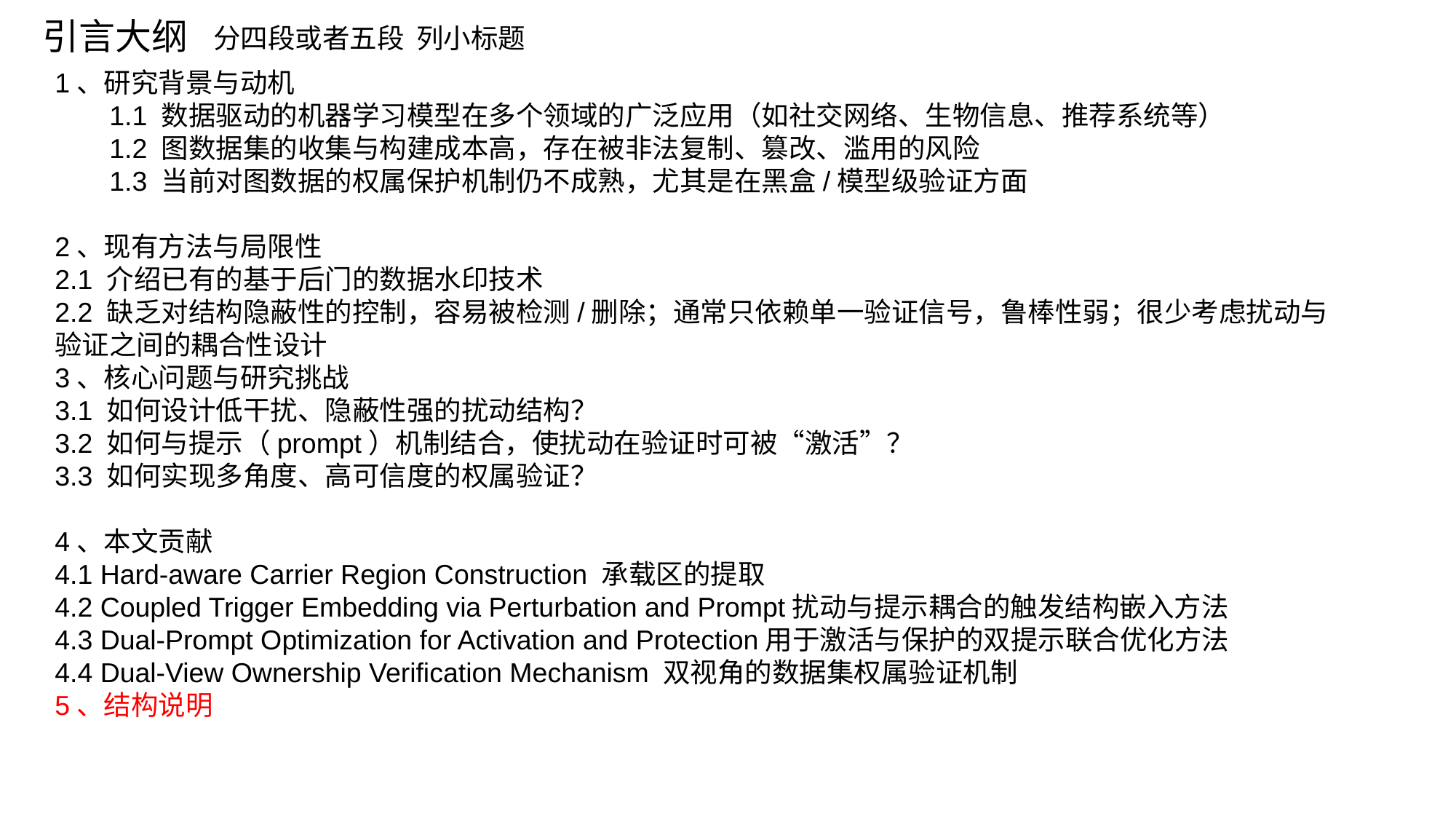

# 引言大纲
分四段或者五段  列小标题
1、研究背景与动机
1.1 数据驱动的机器学习模型在多个领域的广泛应用（如社交网络、生物信息、推荐系统等）
1.2 图数据集的收集与构建成本高，存在被非法复制、篡改、滥用的风险
1.3 当前对图数据的权属保护机制仍不成熟，尤其是在黑盒/模型级验证方面

2、现有方法与局限性
2.1 介绍已有的基于后门的数据水印技术
2.2 缺乏对结构隐蔽性的控制，容易被检测/删除；通常只依赖单一验证信号，鲁棒性弱；很少考虑扰动与验证之间的耦合性设计
3、核心问题与研究挑战
3.1 如何设计低干扰、隐蔽性强的扰动结构？
3.2 如何与提示（prompt）机制结合，使扰动在验证时可被“激活”？
3.3 如何实现多角度、高可信度的权属验证？

4、本文贡献
4.1 Hard-aware Carrier Region Construction 承载区的提取
4.2 Coupled Trigger Embedding via Perturbation and Prompt扰动与提示耦合的触发结构嵌入方法
4.3 Dual-Prompt Optimization for Activation and Protection用于激活与保护的双提示联合优化方法
4.4 Dual-View Ownership Verification Mechanism 双视角的数据集权属验证机制
5、结构说明